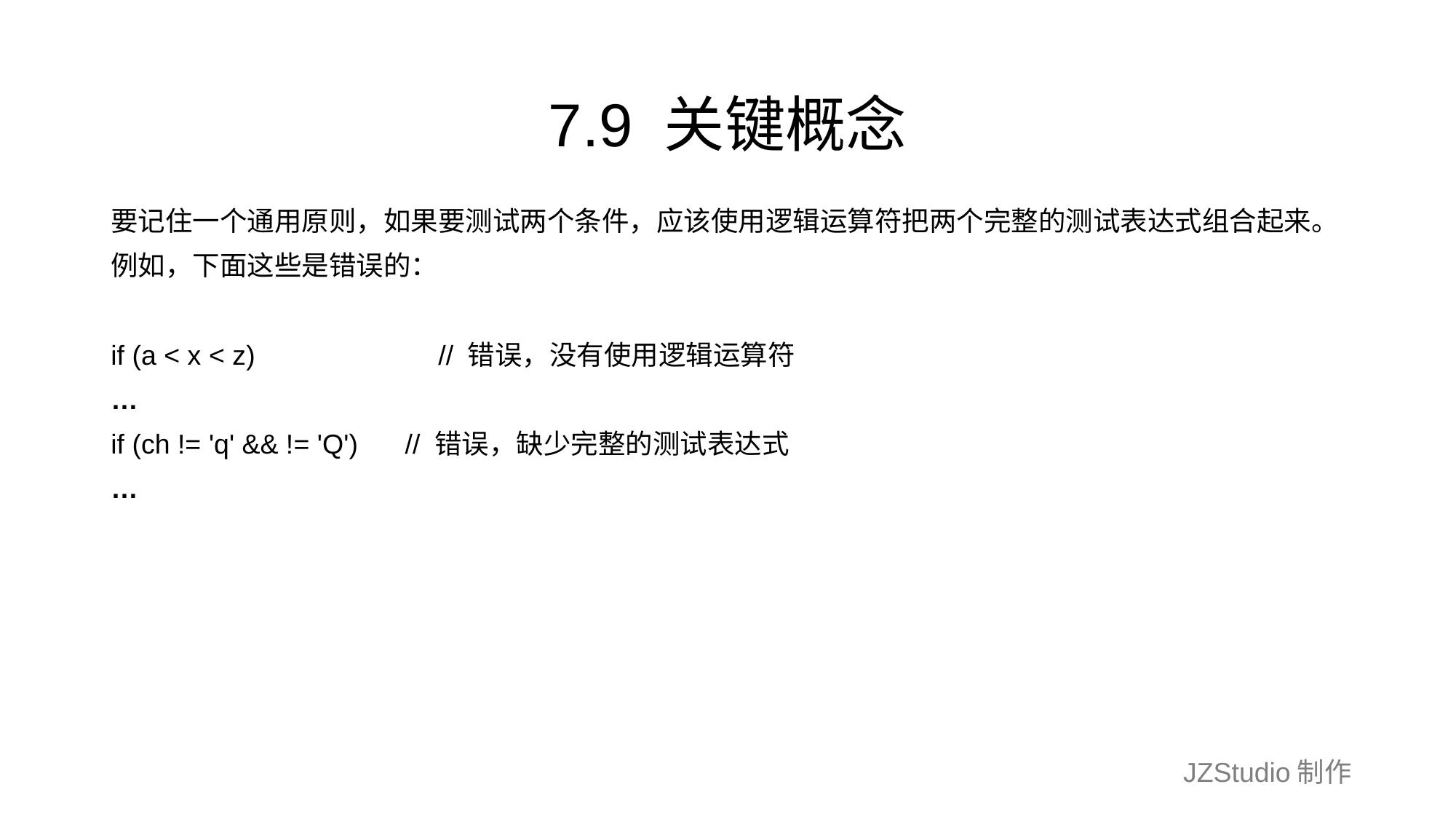

# 7.9 关键概念
要记住一个通用原则，如果要测试两个条件，应该使用逻辑运算符把两个完整的测试表达式组合起来。
例如，下面这些是错误的：

if (a < x < z)　　　　　　 // 错误，没有使用逻辑运算符
…
if (ch != 'q' && != 'Q')　 // 错误，缺少完整的测试表达式
…